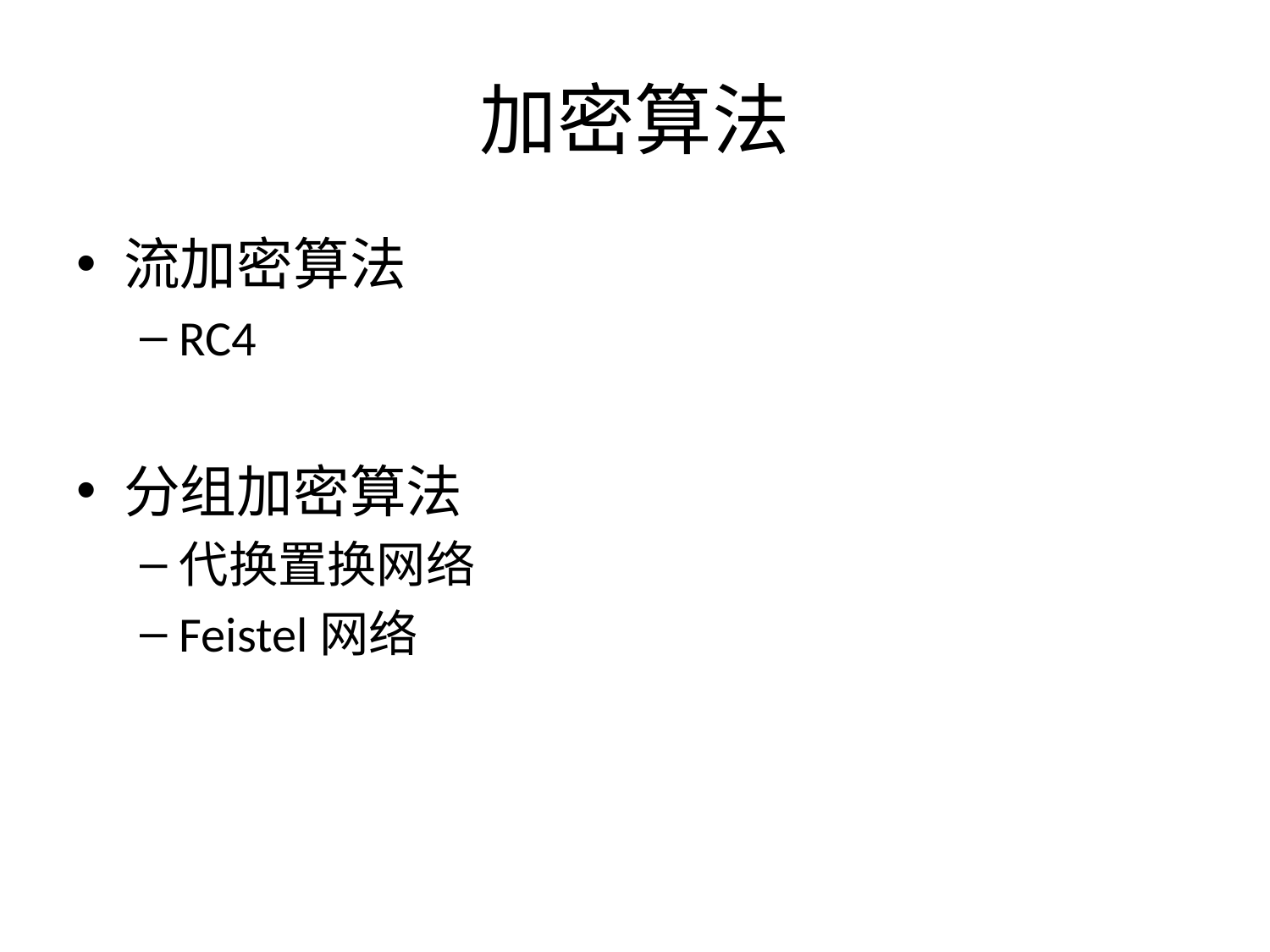

# 加密算法
流加密算法
RC4

分组加密算法
代换置换网络
Feistel网络